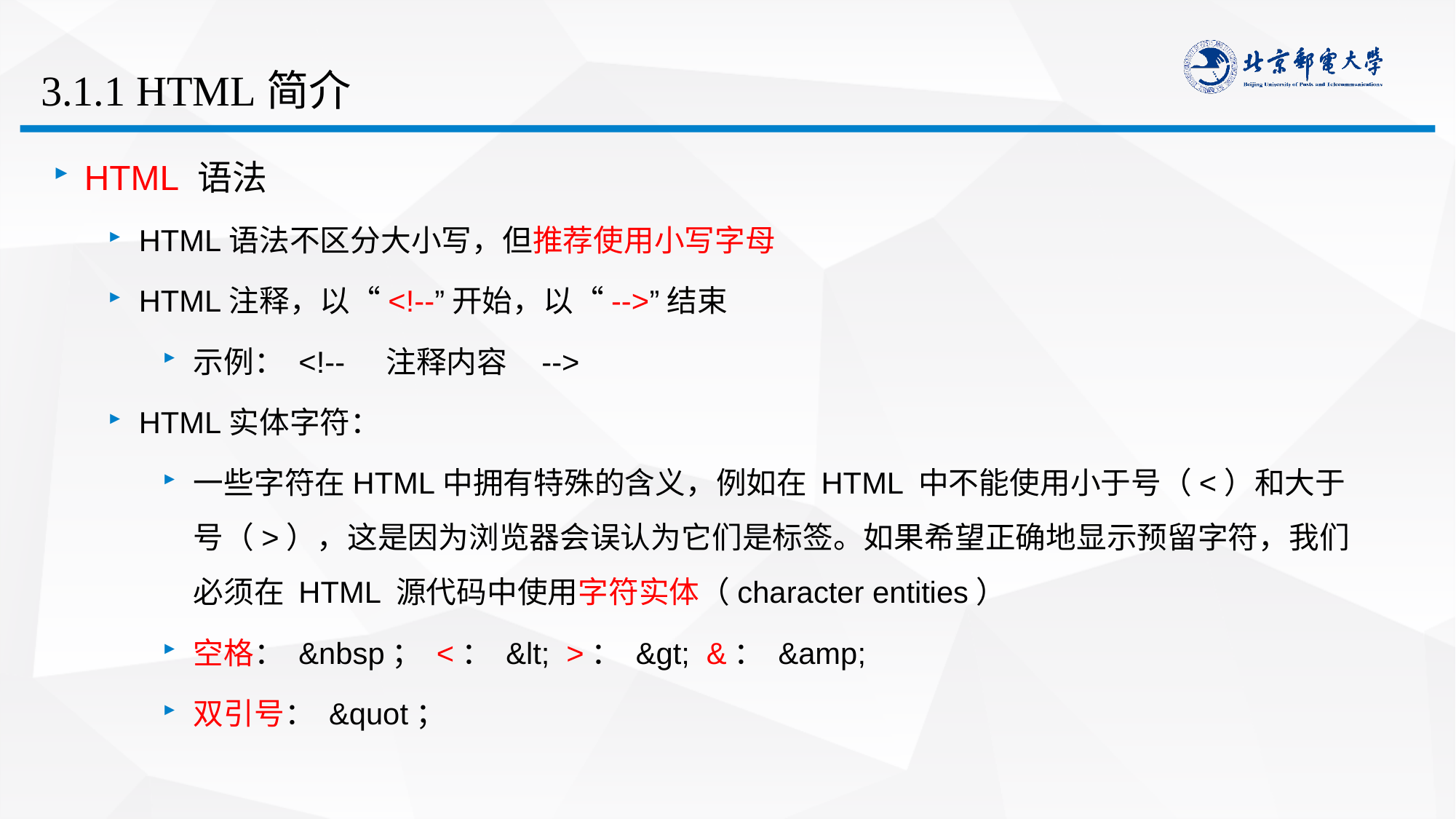

# 3.1.1 HTML简介
HTML 语法
HTML语法不区分大小写，但推荐使用小写字母
HTML注释，以“<!--”开始，以“-->”结束
示例： <!--    注释内容    -->
HTML实体字符：
一些字符在HTML中拥有特殊的含义，例如在 HTML 中不能使用小于号（<）和大于号（>），这是因为浏览器会误认为它们是标签。如果希望正确地显示预留字符，我们必须在 HTML 源代码中使用字符实体（character entities）
空格： &nbsp； <： &lt;  >： &gt;  &： &amp;
双引号： &quot；